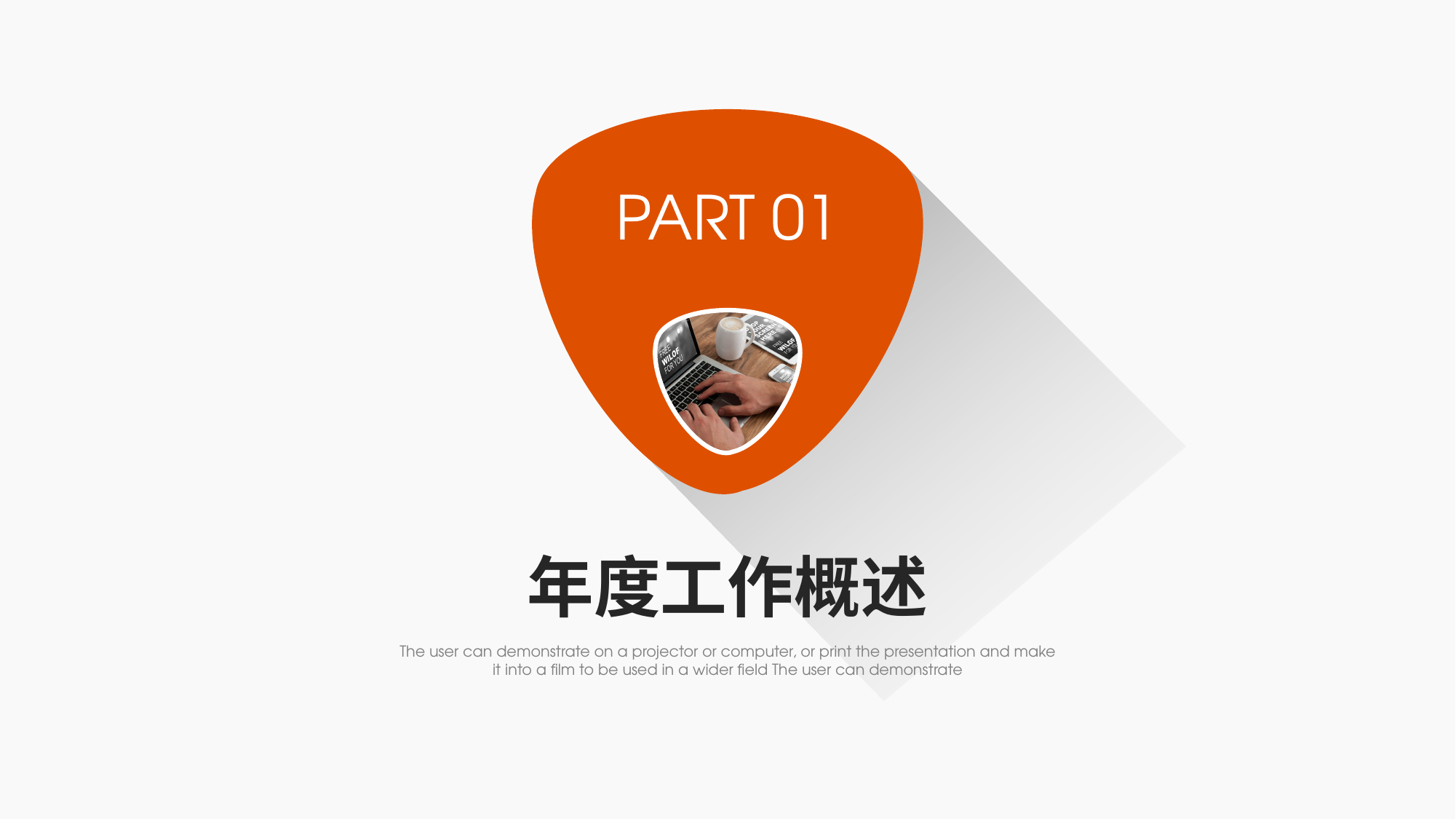

PART 01
年度工作概述
The user can demonstrate on a projector or computer, or print the presentation and make it into a film to be used in a wider field The user can demonstrate